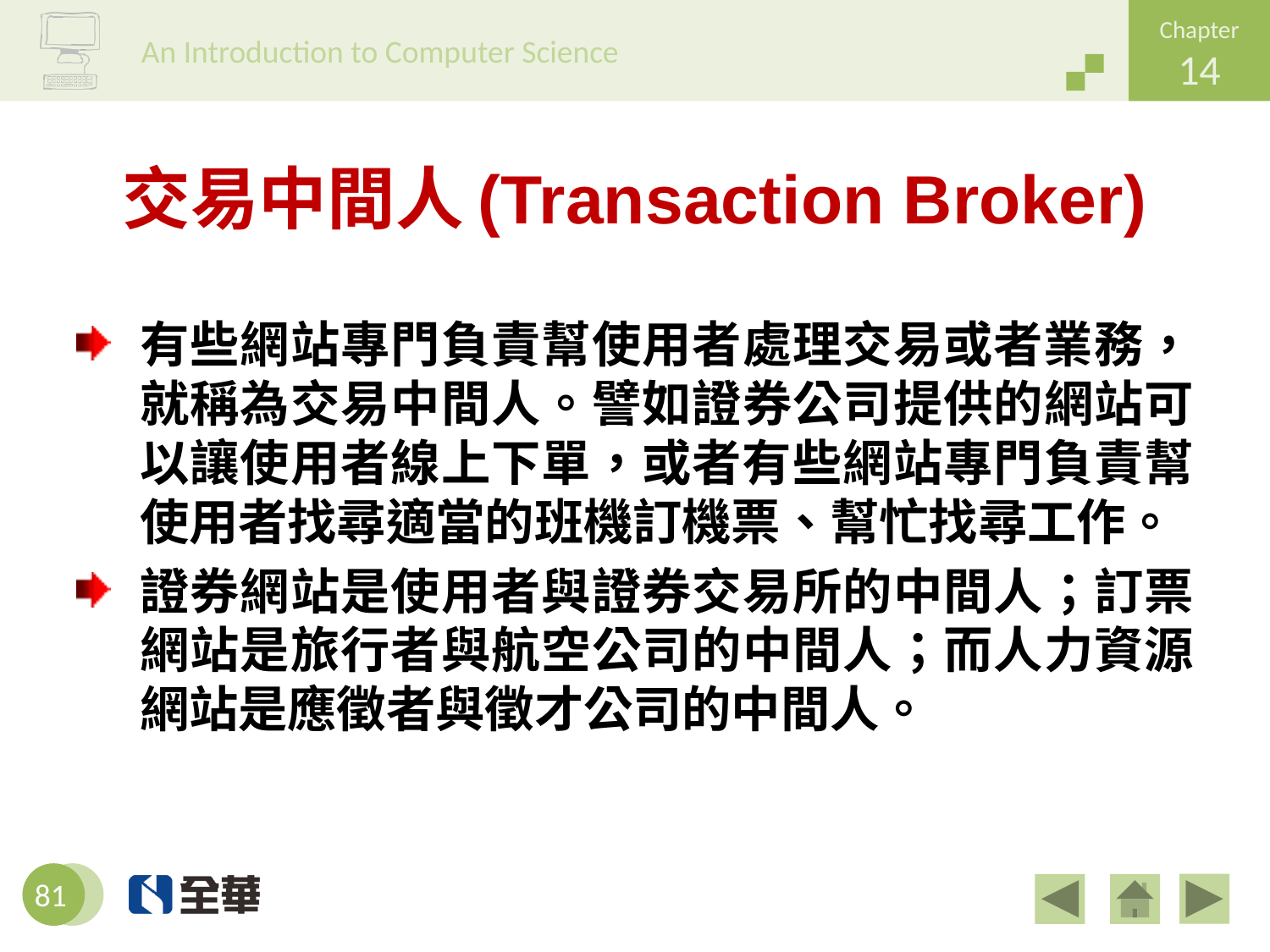

# 交易中間人(Transaction Broker)
有些網站專門負責幫使用者處理交易或者業務，就稱為交易中間人。譬如證券公司提供的網站可以讓使用者線上下單，或者有些網站專門負責幫使用者找尋適當的班機訂機票、幫忙找尋工作。
證券網站是使用者與證券交易所的中間人；訂票網站是旅行者與航空公司的中間人；而人力資源網站是應徵者與徵才公司的中間人。